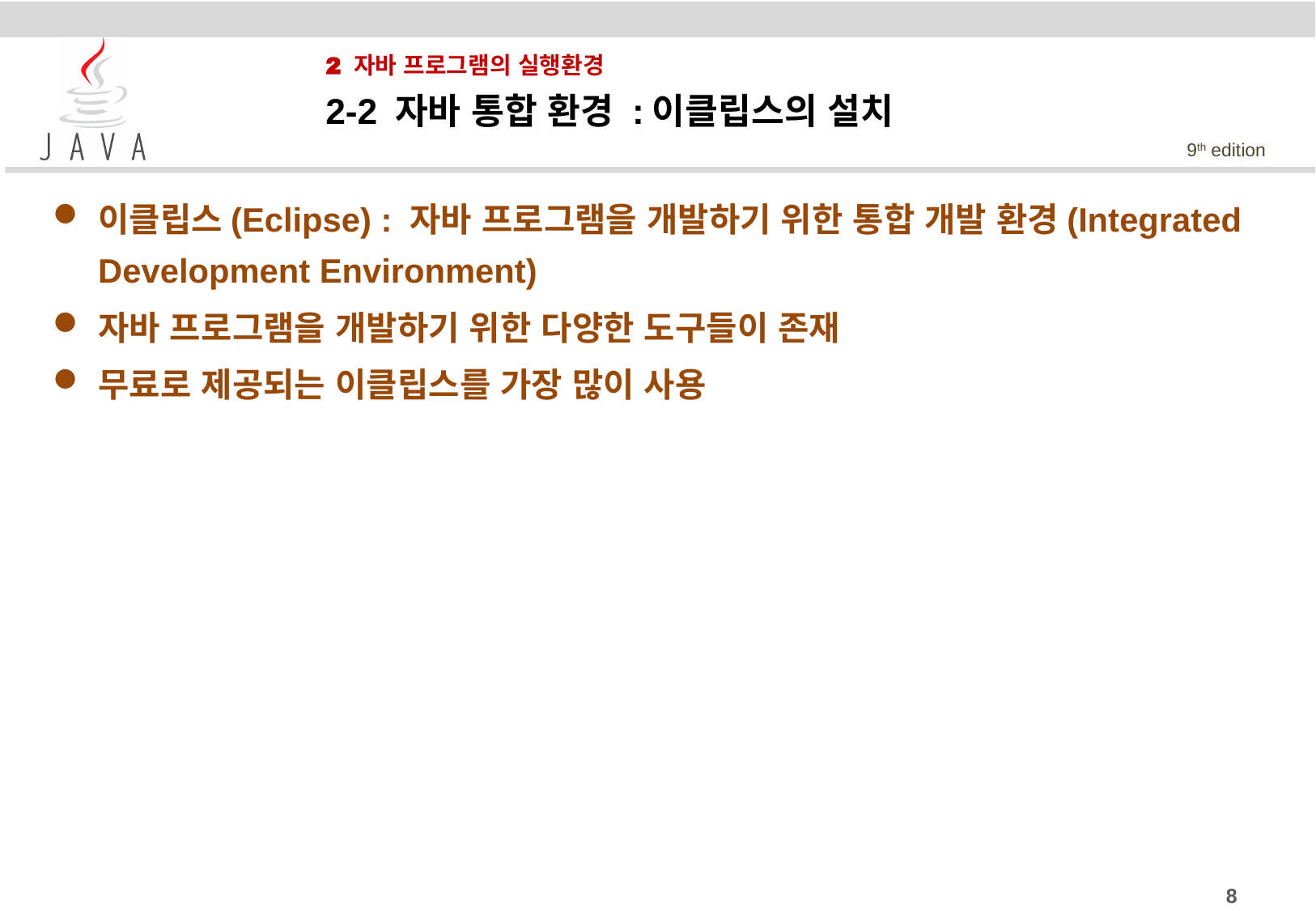

# 2 자바 프로그램의 실행환경
2-2 자바 통합 환경 :이클립스의 설치
이클립스(Eclipse) : 자바 프로그램을 개발하기 위한 통합 개발 환경(Integrated Development Environment)
자바 프로그램을 개발하기 위한 다양한 도구들이 존재
무료로 제공되는 이클립스를 가장 많이 사용

8